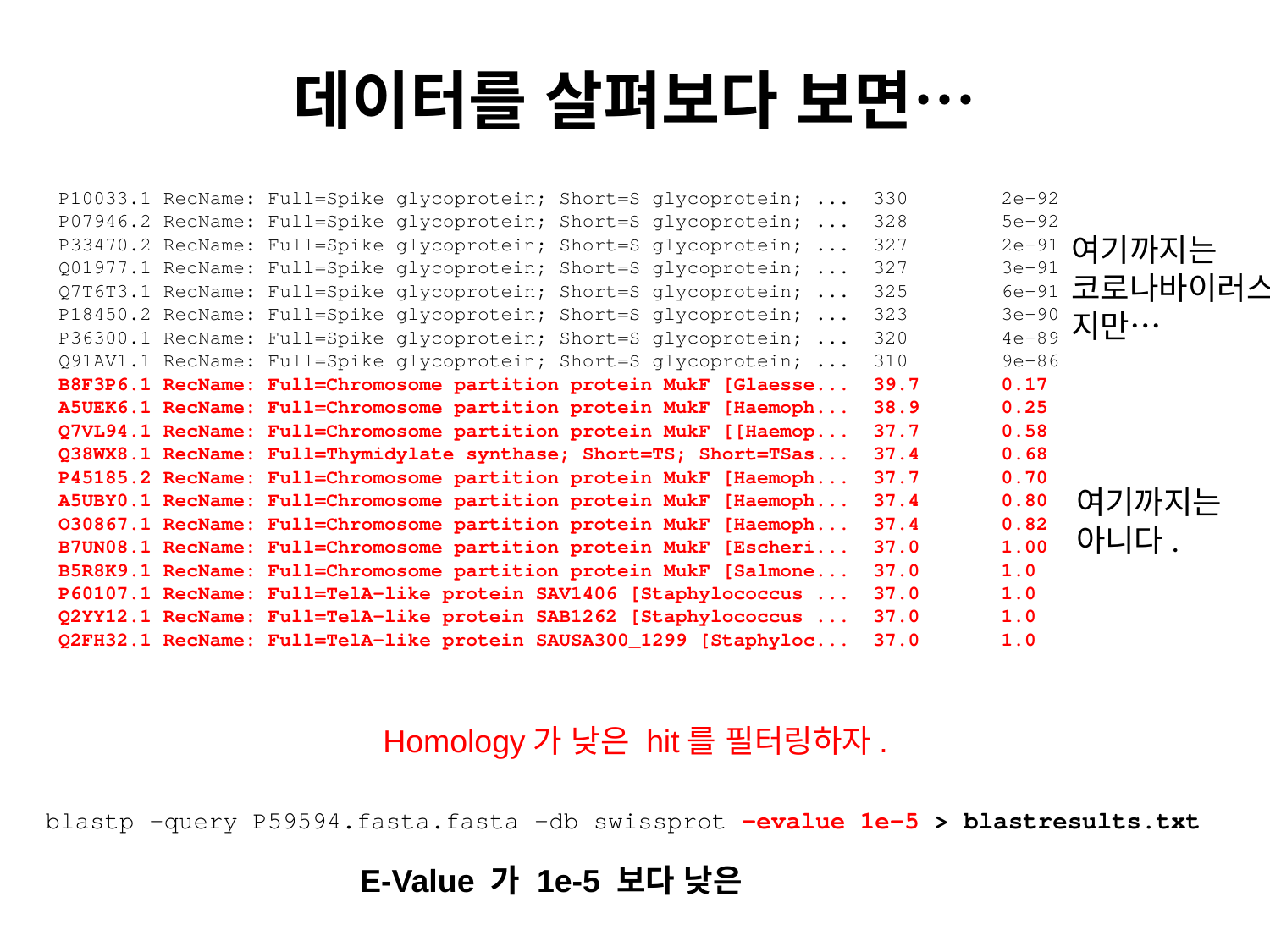

# 데이터를 살펴보다 보면…
Query= sp|P28289|TMOD1_HUMAN Tropomodulin-1 OS=Homo sapiens GN=TMOD1 PE=1
SV=1

Length=359
                                                                      Score     E
Sequences producing significant alignments:                          (Bits)  Value

  gi|135922|sp|P28289.1|TMOD1_HUMAN RecName: Full=Tropomodulin-1;...    728   0.0
  gi|143587951|sp|A0JNC0.1|TMOD1_BOVIN RecName: Full=Tropomodulin...    714   0.0
  gi|342187054|sp|P49813.2|TMOD1_MOUSE RecName: Full=Tropomodulin...    709   0.0
  gi|23396880|sp|P70567.1|TMOD1_RAT RecName: Full=Tropomodulin-1;...    703   0.0
  gi|23396884|sp|Q9NYL9.1|TMOD3_HUMAN RecName: Full=Tropomodulin-...    441   1e-152
  gi|23396881|sp|Q9JHJ0.1|TMOD3_MOUSE RecName: Full=Tropomodulin-...    434   3e-150
  gi|23396885|sp|Q9NZQ9.1|TMOD4_HUMAN RecName: Full=Tropomodulin-...    429   2e-148
  gi|23396883|sp|Q9JLH8.1|TMOD4_MOUSE RecName: Full=Tropomodulin-...    429   2e-148
  gi|122145549|sp|Q0VC48.1|TMOD4_BOVIN RecName: Full=Tropomodulin...    429   3e-148
  gi|23396879|sp|P70566.1|TMOD2_RAT RecName: Full=Tropomodulin-2;...    418   6e-144
  gi|23396886|sp|Q9NZR1.1|TMOD2_HUMAN RecName: Full=Tropomodulin-...    416   3e-143
  gi|146291087|sp|Q9JKK7.2|TMOD2_MOUSE RecName: Full=Tropomodulin...    416   5e-143
  gi|74955935|sp|O01479.2|TMOD_CAEEL RecName: Full=Tropomodulin; ...    216   7e-65
  gi|160395556|sp|Q6P5Q4.2|LMOD2_HUMAN RecName: Full=Leiomodin-2;...    170   4e-46
  gi|160395552|sp|A1A5Q0.1|LMOD2_RAT RecName: Full=Leiomodin-2; A...    162   2e-43
  gi|123794602|sp|Q3UHZ5.1|LMOD2_MOUSE RecName: Full=Leiomodin-2;...    159   2e-42
  gi|118572771|sp|Q0VAK6.1|LMOD3_HUMAN RecName: Full=Leiomodin-3;...    157   1e-41
  gi|325511399|sp|P29536.3|LMOD1_HUMAN RecName: Full=Leiomodin-1;...    154   3e-40
  gi|81875385|sp|Q8BVA4.1|LMOD1_MOUSE RecName: Full=Leiomodin-1 [...    152   8e-40
  gi|68565101|sp|Q53B88.1|NOD2_HYLLA RecName: Full=Nucleotide-bin...  52.8    3e-06
  gi|158563940|sp|Q7RTR2.2|NLRC3_HUMAN RecName: Full=Protein NLRC...  51.6    6e-06
  gi|20137973|sp|Q9HC29.1|NOD2_HUMAN RecName: Full=Nucleotide-bin...  50.1    2e-05
  gi|20137579|sp|Q9Y239.1|NOD1_HUMAN RecName: Full=Nucleotide-bin...  50.1    2e-05
  gi|68565100|sp|Q53B87.1|NOD2_PANTR RecName: Full=Nucleotide-bin...  49.7    2e-05
  gi|172046186|sp|Q6ZQY2.2|YV012_HUMAN RecName: Full=Leucine-rich...  48.5    4e-05
  gi|158563868|sp|Q5DU56.2|NLRC3_MOUSE RecName: Full=Protein NLRC...  47.4    1e-04
  gi|29427819|sp|Q8K3Z0.1|NOD2_MOUSE RecName: Full=Nucleotide-bin...  47.0    2e-04
  gi|29427688|sp|Q8BHB0.1|NOD1_MOUSE RecName: Full=Nucleotide-bin...  45.8    4e-04
  gi|74964134|sp|Q19857.5|PPR37_CAEEL RecName: Full=Protein phosp...  45.4    5e-04
  gi|206557774|sp|A8Y3R9.1|PPR37_CAEBR RecName: Full=Protein phos...  43.5    0.002
  gi|75043354|sp|Q6E804.1|NOD2_BOVIN RecName: Full=Nucleotide-bin...  43.1    0.003
  gi|123796201|sp|Q14BP6.1|YV012_MOUSE RecName: Full=Leucine-rich...  42.0    0.005
  gi|182701373|sp|A6H639.1|TCTE1_MOUSE RecName: Full=T-complex-as...  42.0    0.005
  gi|75076248|sp|Q4R642.1|TCTE1_MACFA RecName: Full=T-complex-ass...  40.4    0.016
  gi|75537075|sp|Q4UNE4.1|Y063_RICFE RecName: Full=Putative ankyr...  38.5    0.048
  gi|74755678|sp|Q5JU00.1|TCTE1_HUMAN RecName: Full=T-complex-ass...  38.9    0.050
  gi|122096695|sp|Q1ZXD6.1|ROCO5_DICDI RecName: Full=Probable ser...  38.1    0.11
  gi|317412151|sp|D4A615.1|TONSL_RAT RecName: Full=Tonsoku-like p...  37.0    0.30
  gi|123888244|sp|Q1L994.1|PPR37_DANRE RecName: Full=Protein phos...  36.6    0.34
  gi|74996594|sp|Q54G18.1|GACW_DICDI RecName: Full=Rho GTPase-act...  36.2    0.45
  gi|182662417|sp|Q6NZL6.2|TONSL_MOUSE RecName: Full=Tonsoku-like...  35.8    0.56
  gi|306756308|sp|C3VPR6.2|NLRC5_MOUSE RecName: Full=Protein NLRC...  35.8    0.71
  gi|81917159|sp|Q9DAM1.1|LRC34_MOUSE RecName: Full=Leucine-rich ...  35.0    0.79
  gi|308153427|sp|Q0VAA2.2|LR74A_HUMAN RecName: Full=Leucine-rich...  34.3    1.7
  gi|182662416|sp|Q96HA7.2|TONSL_HUMAN RecName: Full=Tonsoku-like...  33.5    3.3
  gi|306755925|sp|C6FG12.1|NLRC5_ICTPU RecName: Full=Protein NLRC...  33.5    3.5
  gi|158706430|sp|A0JPI9.1|LR74A_RAT RecName: Full=Leucine-rich r...  33.1    4.0
  gi|74730818|sp|Q8WV83.1|S35F5_HUMAN RecName: Full=Solute carrie...  32.7    4.4
  gi|254807018|sp|C1F960.1|KATG_ACIC5 RecName: Full=Catalase-pero...  32.7    5.0
  gi|30179824|sp|P79621.2|C2TA_MOUSE RecName: Full=MHC class II t...  32.7    5.4
  gi|75076639|sp|Q4R794.1|S35F5_MACFA RecName: Full=Solute carrie...  32.3    5.9
  gi|81910722|sp|Q66X01.1|NAL9C_MOUSE RecName: Full=NACHT, LRR an...  32.3    6.2
  gi|75041266|sp|Q5R6J3.1|S35F5_PONAB RecName: Full=Solute carrie...  32.3    7.0
  gi|118574481|sp|Q1RGS6.1|Y1357_RICBR RecName: Full=Uncharacteri...  30.8    8.4
  gi|150421589|sp|Q8K1C9.3|LRC41_MOUSE RecName: Full=Leucine-rich...  32.0    8.4
  gi|296434572|sp|Q8IZ02.2|LRC34_HUMAN RecName: Full=Leucine-rich...  32.0    8.6
  gi|30172889|sp|Q8U483.1|ARLY_PYRFU RecName: Full=Argininosuccin...  32.0    8.8
  gi|20455240|sp|Q9VIW3.1|RAGP1_DROME RecName: Full=Ran GTPase-ac...  32.0    9.0
  gi|122326038|sp|Q0BPK2.1|RS15_GRABC RecName: Full=30S ribosomal...  29.6    9.4
  gi|74654666|sp|O60103.1|DOA10_SCHPO RecName: Full=ERAD-associat...  32.0    9.8
  gi|74661442|sp|Q6FW88.1|PMIP_CANGA RecName: Full=Mitochondrial ...  32.0    9.9
Query= sp|P28289|TMOD1_HUMAN Tropomodulin-1 OS=Homo sapiens GN=TMOD1 PE=1
SV=1

Length=359
                                                                      Score     E
Sequences producing significant alignments:                          (Bits)  Value

  gi|135922|sp|P28289.1|TMOD1_HUMAN RecName: Full=Tropomodulin-1;...    728   0.0
  gi|143587951|sp|A0JNC0.1|TMOD1_BOVIN RecName: Full=Tropomodulin...    714   0.0
  gi|342187054|sp|P49813.2|TMOD1_MOUSE RecName: Full=Tropomodulin...    709   0.0
  gi|23396880|sp|P70567.1|TMOD1_RAT RecName: Full=Tropomodulin-1;...    703   0.0
  gi|23396884|sp|Q9NYL9.1|TMOD3_HUMAN RecName: Full=Tropomodulin-...    441   1e-152
  gi|23396881|sp|Q9JHJ0.1|TMOD3_MOUSE RecName: Full=Tropomodulin-...    434   3e-150
  gi|23396885|sp|Q9NZQ9.1|TMOD4_HUMAN RecName: Full=Tropomodulin-...    429   2e-148
  gi|23396883|sp|Q9JLH8.1|TMOD4_MOUSE RecName: Full=Tropomodulin-...    429   2e-148
  gi|122145549|sp|Q0VC48.1|TMOD4_BOVIN RecName: Full=Tropomodulin...    429   3e-148
  gi|23396879|sp|P70566.1|TMOD2_RAT RecName: Full=Tropomodulin-2;...    418   6e-144
  gi|23396886|sp|Q9NZR1.1|TMOD2_HUMAN RecName: Full=Tropomodulin-...    416   3e-143
  gi|146291087|sp|Q9JKK7.2|TMOD2_MOUSE RecName: Full=Tropomodulin...    416   5e-143
  gi|74955935|sp|O01479.2|TMOD_CAEEL RecName: Full=Tropomodulin; ...    216   7e-65
  gi|160395556|sp|Q6P5Q4.2|LMOD2_HUMAN RecName: Full=Leiomodin-2;...    170   4e-46
  gi|160395552|sp|A1A5Q0.1|LMOD2_RAT RecName: Full=Leiomodin-2; A...    162   2e-43
  gi|123794602|sp|Q3UHZ5.1|LMOD2_MOUSE RecName: Full=Leiomodin-2;...    159   2e-42
  gi|118572771|sp|Q0VAK6.1|LMOD3_HUMAN RecName: Full=Leiomodin-3;...    157   1e-41
  gi|325511399|sp|P29536.3|LMOD1_HUMAN RecName: Full=Leiomodin-1;...    154   3e-40
  gi|81875385|sp|Q8BVA4.1|LMOD1_MOUSE RecName: Full=Leiomodin-1 [...    152   8e-40
  gi|68565101|sp|Q53B88.1|NOD2_HYLLA RecName: Full=Nucleotide-bin...  52.8    3e-06
  gi|158563940|sp|Q7RTR2.2|NLRC3_HUMAN RecName: Full=Protein NLRC...  51.6    6e-06
  gi|20137973|sp|Q9HC29.1|NOD2_HUMAN RecName: Full=Nucleotide-bin...  50.1    2e-05
  gi|20137579|sp|Q9Y239.1|NOD1_HUMAN RecName: Full=Nucleotide-bin...  50.1    2e-05
  gi|68565100|sp|Q53B87.1|NOD2_PANTR RecName: Full=Nucleotide-bin...  49.7    2e-05
  gi|172046186|sp|Q6ZQY2.2|YV012_HUMAN RecName: Full=Leucine-rich...  48.5    4e-05
  gi|158563868|sp|Q5DU56.2|NLRC3_MOUSE RecName: Full=Protein NLRC...  47.4    1e-04
  gi|29427819|sp|Q8K3Z0.1|NOD2_MOUSE RecName: Full=Nucleotide-bin...  47.0    2e-04
  gi|29427688|sp|Q8BHB0.1|NOD1_MOUSE RecName: Full=Nucleotide-bin...  45.8    4e-04
  gi|74964134|sp|Q19857.5|PPR37_CAEEL RecName: Full=Protein phosp...  45.4    5e-04
  gi|206557774|sp|A8Y3R9.1|PPR37_CAEBR RecName: Full=Protein phos...  43.5    0.002
  gi|75043354|sp|Q6E804.1|NOD2_BOVIN RecName: Full=Nucleotide-bin...  43.1    0.003
  gi|123796201|sp|Q14BP6.1|YV012_MOUSE RecName: Full=Leucine-rich...  42.0    0.005
  gi|182701373|sp|A6H639.1|TCTE1_MOUSE RecName: Full=T-complex-as...  42.0    0.005
  gi|75076248|sp|Q4R642.1|TCTE1_MACFA RecName: Full=T-complex-ass...  40.4    0.016
  gi|75537075|sp|Q4UNE4.1|Y063_RICFE RecName: Full=Putative ankyr...  38.5    0.048
  gi|74755678|sp|Q5JU00.1|TCTE1_HUMAN RecName: Full=T-complex-ass...  38.9    0.050
  gi|122096695|sp|Q1ZXD6.1|ROCO5_DICDI RecName: Full=Probable ser...  38.1    0.11
  gi|317412151|sp|D4A615.1|TONSL_RAT RecName: Full=Tonsoku-like p...  37.0    0.30
  gi|123888244|sp|Q1L994.1|PPR37_DANRE RecName: Full=Protein phos...  36.6    0.34
  gi|74996594|sp|Q54G18.1|GACW_DICDI RecName: Full=Rho GTPase-act...  36.2    0.45
  gi|182662417|sp|Q6NZL6.2|TONSL_MOUSE RecName: Full=Tonsoku-like...  35.8    0.56
  gi|306756308|sp|C3VPR6.2|NLRC5_MOUSE RecName: Full=Protein NLRC...  35.8    0.71
  gi|81917159|sp|Q9DAM1.1|LRC34_MOUSE RecName: Full=Leucine-rich ...  35.0    0.79
  gi|308153427|sp|Q0VAA2.2|LR74A_HUMAN RecName: Full=Leucine-rich...  34.3    1.7
  gi|182662416|sp|Q96HA7.2|TONSL_HUMAN RecName: Full=Tonsoku-like...  33.5    3.3
  gi|306755925|sp|C6FG12.1|NLRC5_ICTPU RecName: Full=Protein NLRC...  33.5    3.5
  gi|158706430|sp|A0JPI9.1|LR74A_RAT RecName: Full=Leucine-rich r...  33.1    4.0
  gi|74730818|sp|Q8WV83.1|S35F5_HUMAN RecName: Full=Solute carrie...  32.7    4.4
  gi|254807018|sp|C1F960.1|KATG_ACIC5 RecName: Full=Catalase-pero...  32.7    5.0
  gi|30179824|sp|P79621.2|C2TA_MOUSE RecName: Full=MHC class II t...  32.7    5.4
  gi|75076639|sp|Q4R794.1|S35F5_MACFA RecName: Full=Solute carrie...  32.3    5.9
  gi|81910722|sp|Q66X01.1|NAL9C_MOUSE RecName: Full=NACHT, LRR an...  32.3    6.2
  gi|75041266|sp|Q5R6J3.1|S35F5_PONAB RecName: Full=Solute carrie...  32.3    7.0
  gi|118574481|sp|Q1RGS6.1|Y1357_RICBR RecName: Full=Uncharacteri...  30.8    8.4
  gi|150421589|sp|Q8K1C9.3|LRC41_MOUSE RecName: Full=Leucine-rich...  32.0    8.4
  gi|296434572|sp|Q8IZ02.2|LRC34_HUMAN RecName: Full=Leucine-rich...  32.0    8.6
  gi|30172889|sp|Q8U483.1|ARLY_PYRFU RecName: Full=Argininosuccin...  32.0    8.8
  gi|20455240|sp|Q9VIW3.1|RAGP1_DROME RecName: Full=Ran GTPase-ac...  32.0    9.0
  gi|122326038|sp|Q0BPK2.1|RS15_GRABC RecName: Full=30S ribosomal...  29.6    9.4
  gi|74654666|sp|O60103.1|DOA10_SCHPO RecName: Full=ERAD-associat...  32.0    9.8
  gi|74661442|sp|Q6FW88.1|PMIP_CANGA RecName: Full=Mitochondrial ...  32.0    9.9
Query= sp|P28289|TMOD1_HUMAN Tropomodulin-1 OS=Homo sapiens GN=TMOD1 PE=1
SV=1

Length=359
                                                                      Score     E
Sequences producing significant alignments:                          (Bits)  Value

  gi|135922|sp|P28289.1|TMOD1_HUMAN RecName: Full=Tropomodulin-1;...    728   0.0
  gi|143587951|sp|A0JNC0.1|TMOD1_BOVIN RecName: Full=Tropomodulin...    714   0.0
  gi|342187054|sp|P49813.2|TMOD1_MOUSE RecName: Full=Tropomodulin...    709   0.0
  gi|23396880|sp|P70567.1|TMOD1_RAT RecName: Full=Tropomodulin-1;...    703   0.0
  gi|23396884|sp|Q9NYL9.1|TMOD3_HUMAN RecName: Full=Tropomodulin-...    441   1e-152
  gi|23396881|sp|Q9JHJ0.1|TMOD3_MOUSE RecName: Full=Tropomodulin-...    434   3e-150
  gi|23396885|sp|Q9NZQ9.1|TMOD4_HUMAN RecName: Full=Tropomodulin-...    429   2e-148
  gi|23396883|sp|Q9JLH8.1|TMOD4_MOUSE RecName: Full=Tropomodulin-...    429   2e-148
  gi|122145549|sp|Q0VC48.1|TMOD4_BOVIN RecName: Full=Tropomodulin...    429   3e-148
  gi|23396879|sp|P70566.1|TMOD2_RAT RecName: Full=Tropomodulin-2;...    418   6e-144
  gi|23396886|sp|Q9NZR1.1|TMOD2_HUMAN RecName: Full=Tropomodulin-...    416   3e-143
  gi|146291087|sp|Q9JKK7.2|TMOD2_MOUSE RecName: Full=Tropomodulin...    416   5e-143
  gi|74955935|sp|O01479.2|TMOD_CAEEL RecName: Full=Tropomodulin; ...    216   7e-65
  gi|160395556|sp|Q6P5Q4.2|LMOD2_HUMAN RecName: Full=Leiomodin-2;...    170   4e-46
  gi|160395552|sp|A1A5Q0.1|LMOD2_RAT RecName: Full=Leiomodin-2; A...    162   2e-43
  gi|123794602|sp|Q3UHZ5.1|LMOD2_MOUSE RecName: Full=Leiomodin-2;...    159   2e-42
  gi|118572771|sp|Q0VAK6.1|LMOD3_HUMAN RecName: Full=Leiomodin-3;...    157   1e-41
  gi|325511399|sp|P29536.3|LMOD1_HUMAN RecName: Full=Leiomodin-1;...    154   3e-40
  gi|81875385|sp|Q8BVA4.1|LMOD1_MOUSE RecName: Full=Leiomodin-1 [...    152   8e-40
  gi|68565101|sp|Q53B88.1|NOD2_HYLLA RecName: Full=Nucleotide-bin...  52.8    3e-06
  gi|158563940|sp|Q7RTR2.2|NLRC3_HUMAN RecName: Full=Protein NLRC...  51.6    6e-06
  gi|20137973|sp|Q9HC29.1|NOD2_HUMAN RecName: Full=Nucleotide-bin...  50.1    2e-05
  gi|20137579|sp|Q9Y239.1|NOD1_HUMAN RecName: Full=Nucleotide-bin...  50.1    2e-05
  gi|68565100|sp|Q53B87.1|NOD2_PANTR RecName: Full=Nucleotide-bin...  49.7    2e-05
  gi|172046186|sp|Q6ZQY2.2|YV012_HUMAN RecName: Full=Leucine-rich...  48.5    4e-05
  gi|158563868|sp|Q5DU56.2|NLRC3_MOUSE RecName: Full=Protein NLRC...  47.4    1e-04
  gi|29427819|sp|Q8K3Z0.1|NOD2_MOUSE RecName: Full=Nucleotide-bin...  47.0    2e-04
  gi|29427688|sp|Q8BHB0.1|NOD1_MOUSE RecName: Full=Nucleotide-bin...  45.8    4e-04
  gi|74964134|sp|Q19857.5|PPR37_CAEEL RecName: Full=Protein phosp...  45.4    5e-04
  gi|206557774|sp|A8Y3R9.1|PPR37_CAEBR RecName: Full=Protein phos...  43.5    0.002
  gi|75043354|sp|Q6E804.1|NOD2_BOVIN RecName: Full=Nucleotide-bin...  43.1    0.003
  gi|123796201|sp|Q14BP6.1|YV012_MOUSE RecName: Full=Leucine-rich...  42.0    0.005
  gi|182701373|sp|A6H639.1|TCTE1_MOUSE RecName: Full=T-complex-as...  42.0    0.005
  gi|75076248|sp|Q4R642.1|TCTE1_MACFA RecName: Full=T-complex-ass...  40.4    0.016
  gi|75537075|sp|Q4UNE4.1|Y063_RICFE RecName: Full=Putative ankyr...  38.5    0.048
  gi|74755678|sp|Q5JU00.1|TCTE1_HUMAN RecName: Full=T-complex-ass...  38.9    0.050
  gi|122096695|sp|Q1ZXD6.1|ROCO5_DICDI RecName: Full=Probable ser...  38.1    0.11
  gi|317412151|sp|D4A615.1|TONSL_RAT RecName: Full=Tonsoku-like p...  37.0    0.30
  gi|123888244|sp|Q1L994.1|PPR37_DANRE RecName: Full=Protein phos...  36.6    0.34
  gi|74996594|sp|Q54G18.1|GACW_DICDI RecName: Full=Rho GTPase-act...  36.2    0.45
  gi|182662417|sp|Q6NZL6.2|TONSL_MOUSE RecName: Full=Tonsoku-like...  35.8    0.56
  gi|306756308|sp|C3VPR6.2|NLRC5_MOUSE RecName: Full=Protein NLRC...  35.8    0.71
  gi|81917159|sp|Q9DAM1.1|LRC34_MOUSE RecName: Full=Leucine-rich ...  35.0    0.79
  gi|308153427|sp|Q0VAA2.2|LR74A_HUMAN RecName: Full=Leucine-rich...  34.3    1.7
  gi|182662416|sp|Q96HA7.2|TONSL_HUMAN RecName: Full=Tonsoku-like...  33.5    3.3
  gi|306755925|sp|C6FG12.1|NLRC5_ICTPU RecName: Full=Protein NLRC...  33.5    3.5
  gi|158706430|sp|A0JPI9.1|LR74A_RAT RecName: Full=Leucine-rich r...  33.1    4.0
  gi|74730818|sp|Q8WV83.1|S35F5_HUMAN RecName: Full=Solute carrie...  32.7    4.4
  gi|254807018|sp|C1F960.1|KATG_ACIC5 RecName: Full=Catalase-pero...  32.7    5.0
  gi|30179824|sp|P79621.2|C2TA_MOUSE RecName: Full=MHC class II t...  32.7    5.4
  gi|75076639|sp|Q4R794.1|S35F5_MACFA RecName: Full=Solute carrie...  32.3    5.9
  gi|81910722|sp|Q66X01.1|NAL9C_MOUSE RecName: Full=NACHT, LRR an...  32.3    6.2
  gi|75041266|sp|Q5R6J3.1|S35F5_PONAB RecName: Full=Solute carrie...  32.3    7.0
  gi|118574481|sp|Q1RGS6.1|Y1357_RICBR RecName: Full=Uncharacteri...  30.8    8.4
  gi|150421589|sp|Q8K1C9.3|LRC41_MOUSE RecName: Full=Leucine-rich...  32.0    8.4
  gi|296434572|sp|Q8IZ02.2|LRC34_HUMAN RecName: Full=Leucine-rich...  32.0    8.6
  gi|30172889|sp|Q8U483.1|ARLY_PYRFU RecName: Full=Argininosuccin...  32.0    8.8
  gi|20455240|sp|Q9VIW3.1|RAGP1_DROME RecName: Full=Ran GTPase-ac...  32.0    9.0
  gi|122326038|sp|Q0BPK2.1|RS15_GRABC RecName: Full=30S ribosomal...  29.6    9.4
  gi|74654666|sp|O60103.1|DOA10_SCHPO RecName: Full=ERAD-associat...  32.0    9.8
  gi|74661442|sp|Q6FW88.1|PMIP_CANGA RecName: Full=Mitochondrial ...  32.0    9.9
P10033.1 RecName: Full=Spike glycoprotein; Short=S glycoprotein; ...  330        2e-92
P07946.2 RecName: Full=Spike glycoprotein; Short=S glycoprotein; ...  328        5e-92
P33470.2 RecName: Full=Spike glycoprotein; Short=S glycoprotein; ...  327        2e-91
Q01977.1 RecName: Full=Spike glycoprotein; Short=S glycoprotein; ...  327        3e-91
Q7T6T3.1 RecName: Full=Spike glycoprotein; Short=S glycoprotein; ...  325        6e-91
P18450.2 RecName: Full=Spike glycoprotein; Short=S glycoprotein; ...  323        3e-90
P36300.1 RecName: Full=Spike glycoprotein; Short=S glycoprotein; ...  320        4e-89
Q91AV1.1 RecName: Full=Spike glycoprotein; Short=S glycoprotein; ...  310        9e-86
B8F3P6.1 RecName: Full=Chromosome partition protein MukF [Glaesse...  39.7       0.17
A5UEK6.1 RecName: Full=Chromosome partition protein MukF [Haemoph...  38.9       0.25
Q7VL94.1 RecName: Full=Chromosome partition protein MukF [[Haemop...  37.7       0.58
Q38WX8.1 RecName: Full=Thymidylate synthase; Short=TS; Short=TSas...  37.4       0.68
P45185.2 RecName: Full=Chromosome partition protein MukF [Haemoph...  37.7       0.70
A5UBY0.1 RecName: Full=Chromosome partition protein MukF [Haemoph...  37.4       0.80
O30867.1 RecName: Full=Chromosome partition protein MukF [Haemoph...  37.4       0.82
B7UN08.1 RecName: Full=Chromosome partition protein MukF [Escheri...  37.0       1.00
B5R8K9.1 RecName: Full=Chromosome partition protein MukF [Salmone...  37.0       1.0
P60107.1 RecName: Full=TelA-like protein SAV1406 [Staphylococcus ...  37.0       1.0
Q2YY12.1 RecName: Full=TelA-like protein SAB1262 [Staphylococcus ...  37.0       1.0
Q2FH32.1 RecName: Full=TelA-like protein SAUSA300_1299 [Staphyloc...  37.0       1.0

여기까지는
코로나바이러스지만…
여기까지는
아니다.
Homology가 낮은 hit를 필터링하자.
blastp -query P59594.fasta.fasta -db swissprot -evalue 1e-5 > blastresults.txt
E-Value 가 1e-5 보다 낮은